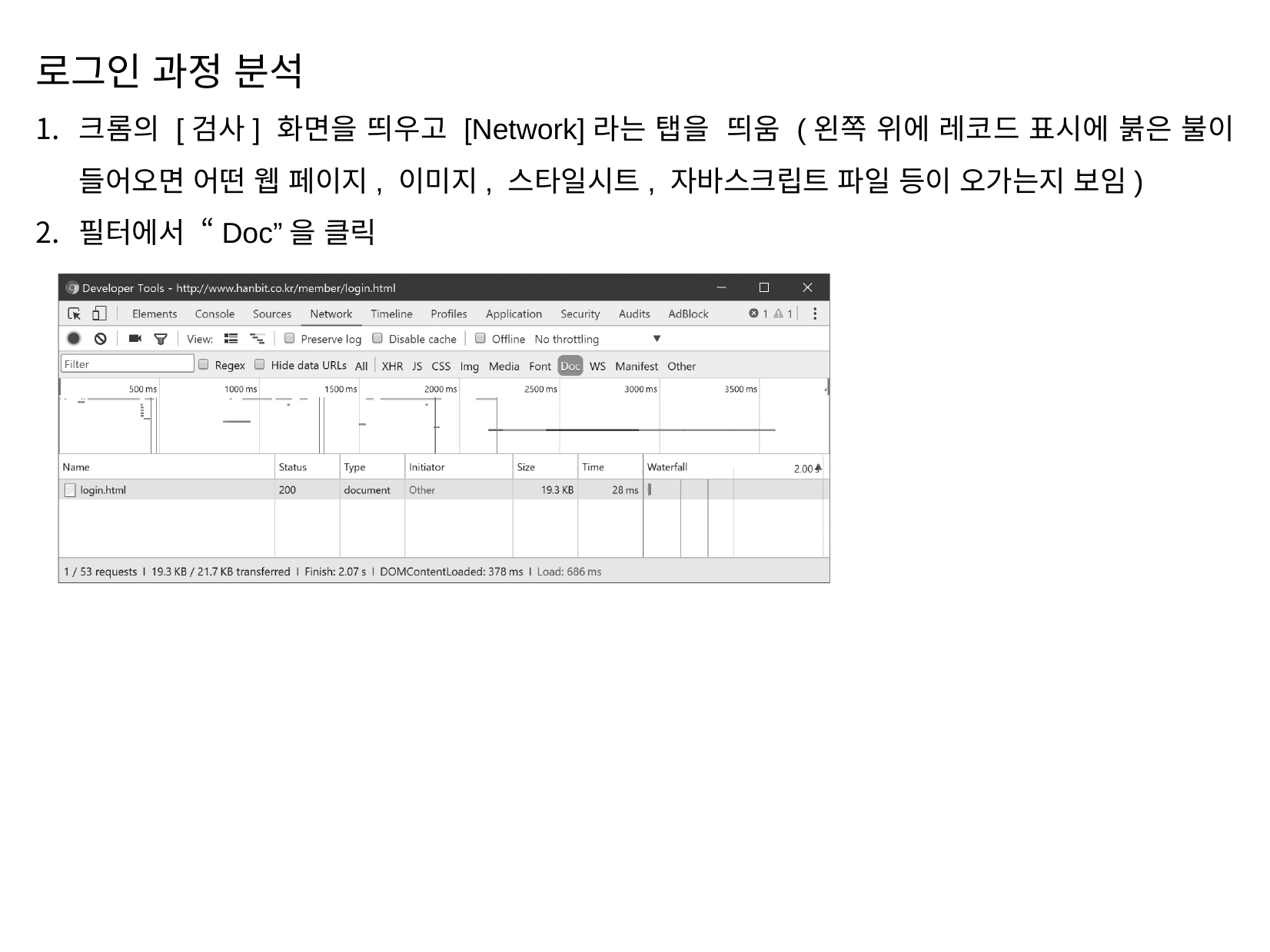

로그인 과정 분석
크롬의 [검사] 화면을 띄우고 [Network]라는 탭을  띄움 (왼쪽 위에 레코드 표시에 붉은 불이 들어오면 어떤 웹 페이지, 이미지, 스타일시트, 자바스크립트 파일 등이 오가는지 보임)
필터에서  “Doc”을 클릭